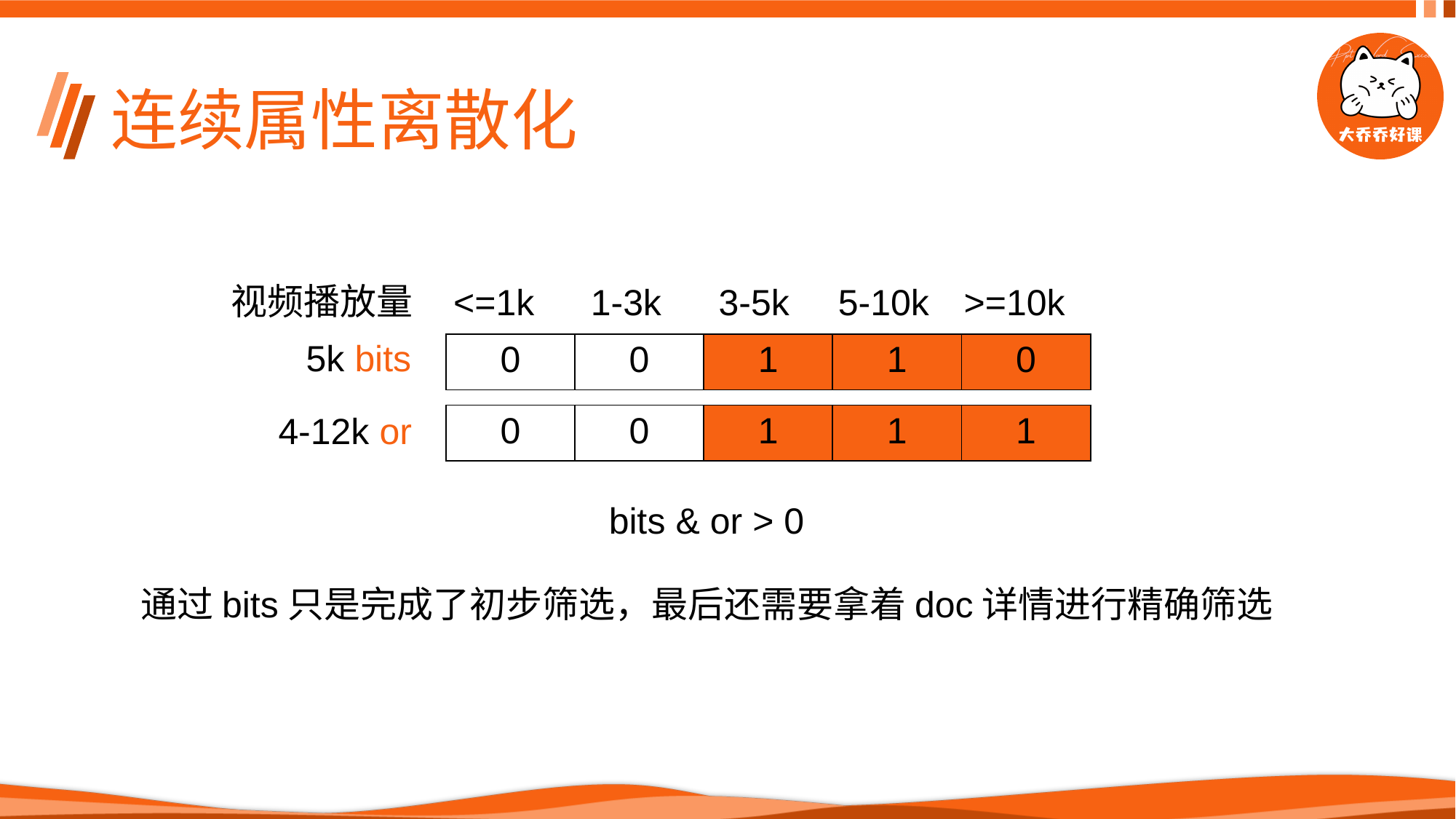

# 连续属性离散化
视频播放量
<=1k
1-3k
3-5k
5-10k
>=10k
5k bits
| 0 | 0 | 1 | 1 | 0 |
| --- | --- | --- | --- | --- |
4-12k or
| 0 | 0 | 1 | 1 | 1 |
| --- | --- | --- | --- | --- |
bits & or > 0
通过bits只是完成了初步筛选，最后还需要拿着doc详情进行精确筛选